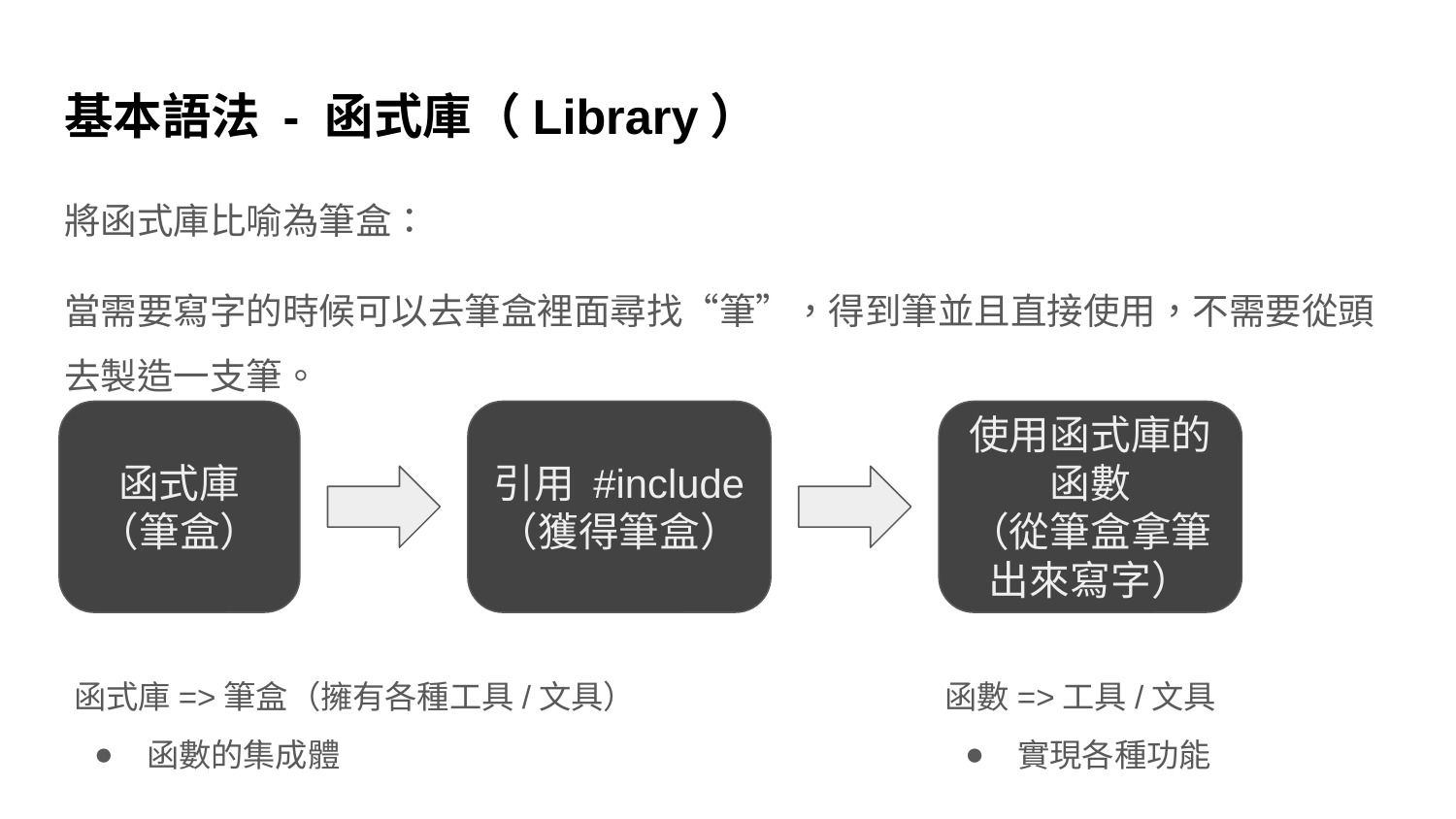

基本語法 - 函式庫（Library）
將函式庫比喻為筆盒：
當需要寫字的時候可以去筆盒裡面尋找“筆”，得到筆並且直接使用，不需要從頭去製造一支筆。
函式庫
（筆盒）
引用 #include
（獲得筆盒）
使用函式庫的函數
（從筆盒拿筆出來寫字）

函式庫=>筆盒（擁有各種工具/文具）
函數的集成體
函數=>工具/文具
實現各種功能